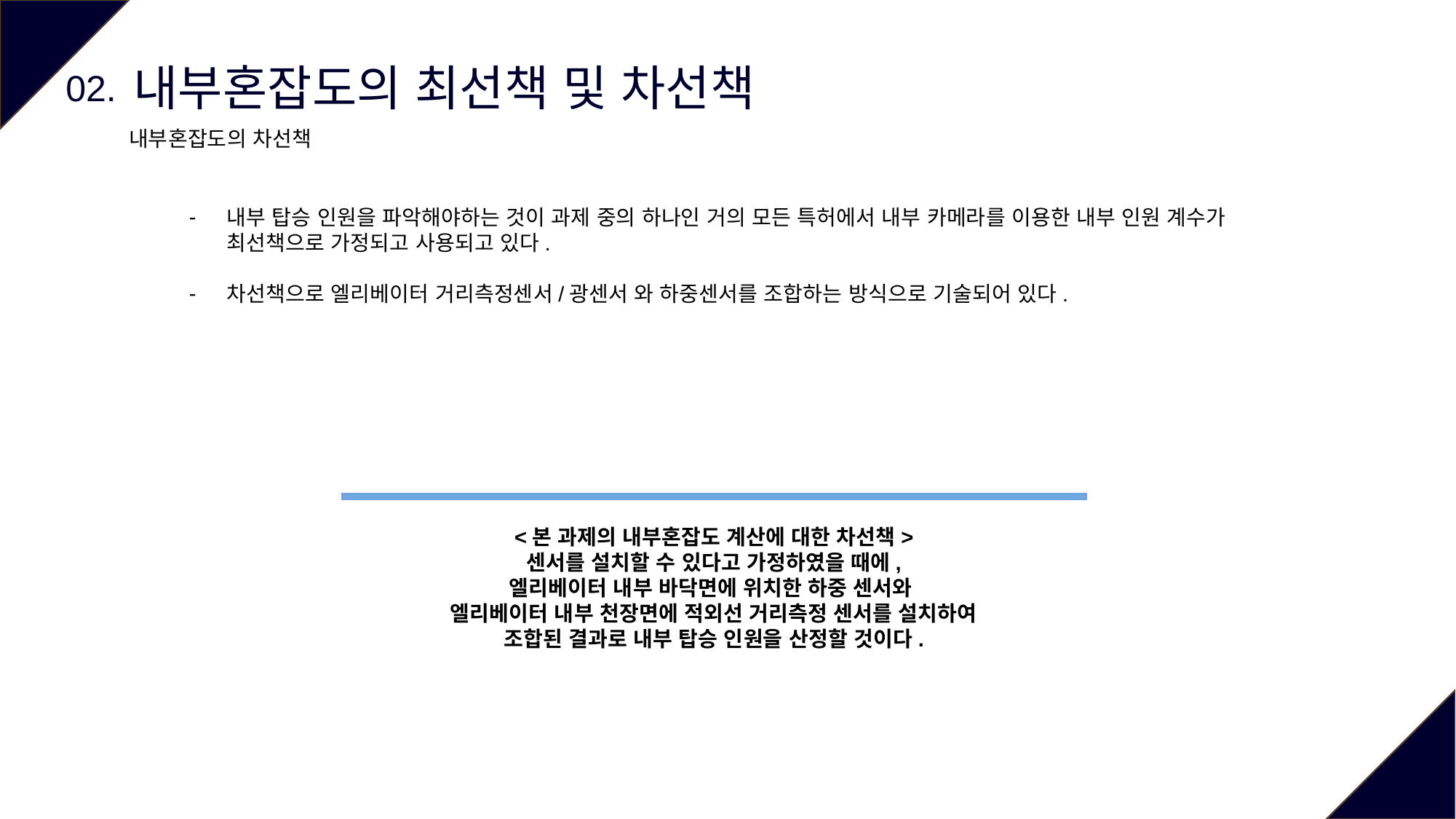

내부혼잡도의 최선책 및 차선책

02.
내부혼잡도의 차선책

내부 탑승 인원을 파악해야하는 것이 과제 중의 하나인 거의 모든 특허에서 내부 카메라를 이용한 내부 인원 계수가 최선책으로 가정되고 사용되고 있다.

차선책으로 엘리베이터 거리측정센서/광센서 와 하중센서를 조합하는 방식으로 기술되어 있다.

<본 과제의 내부혼잡도 계산에 대한 차선책>
센서를 설치할 수 있다고 가정하였을 때에,
엘리베이터 내부 바닥면에 위치한 하중 센서와
엘리베이터 내부 천장면에 적외선 거리측정 센서를 설치하여
조합된 결과로 내부 탑승 인원을 산정할 것이다.